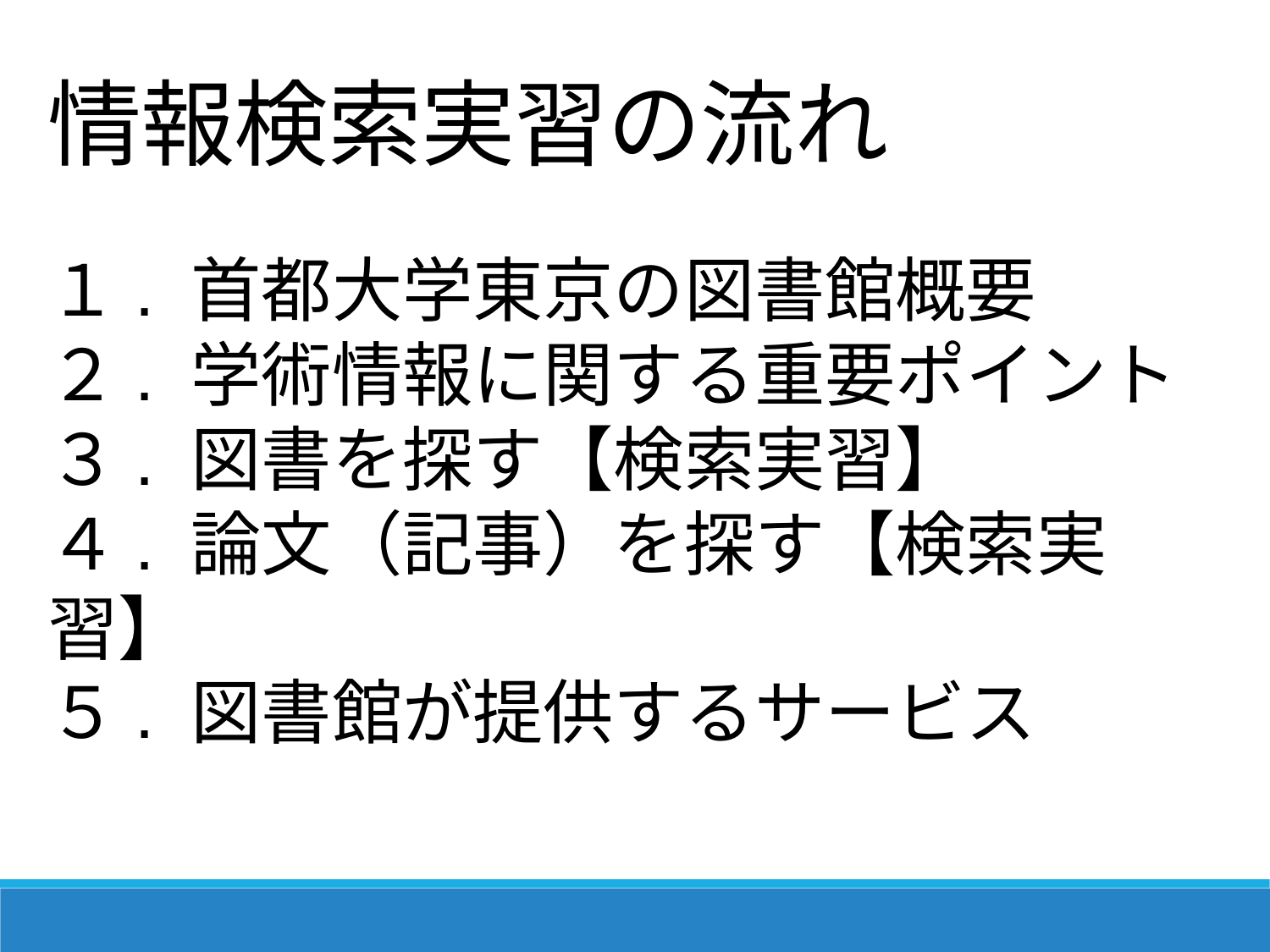

情報検索実習の流れ
１. 首都大学東京の図書館概要
２. 学術情報に関する重要ポイント
３. 図書を探す【検索実習】
４. 論文（記事）を探す【検索実習】
５. 図書館が提供するサービス